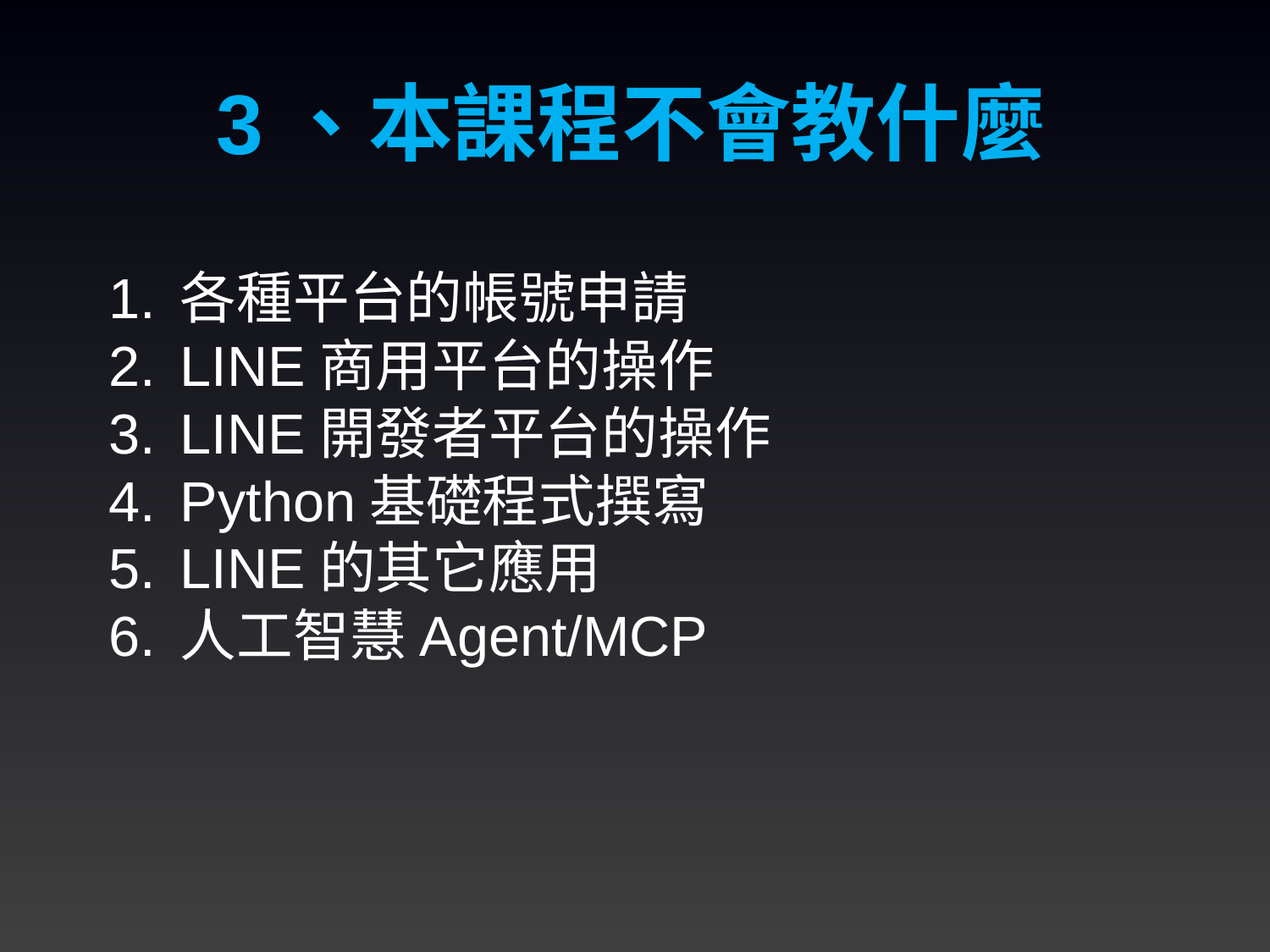

3、本課程不會教什麼
各種平台的帳號申請
LINE商用平台的操作
LINE開發者平台的操作
Python基礎程式撰寫
LINE的其它應用
人工智慧Agent/MCP